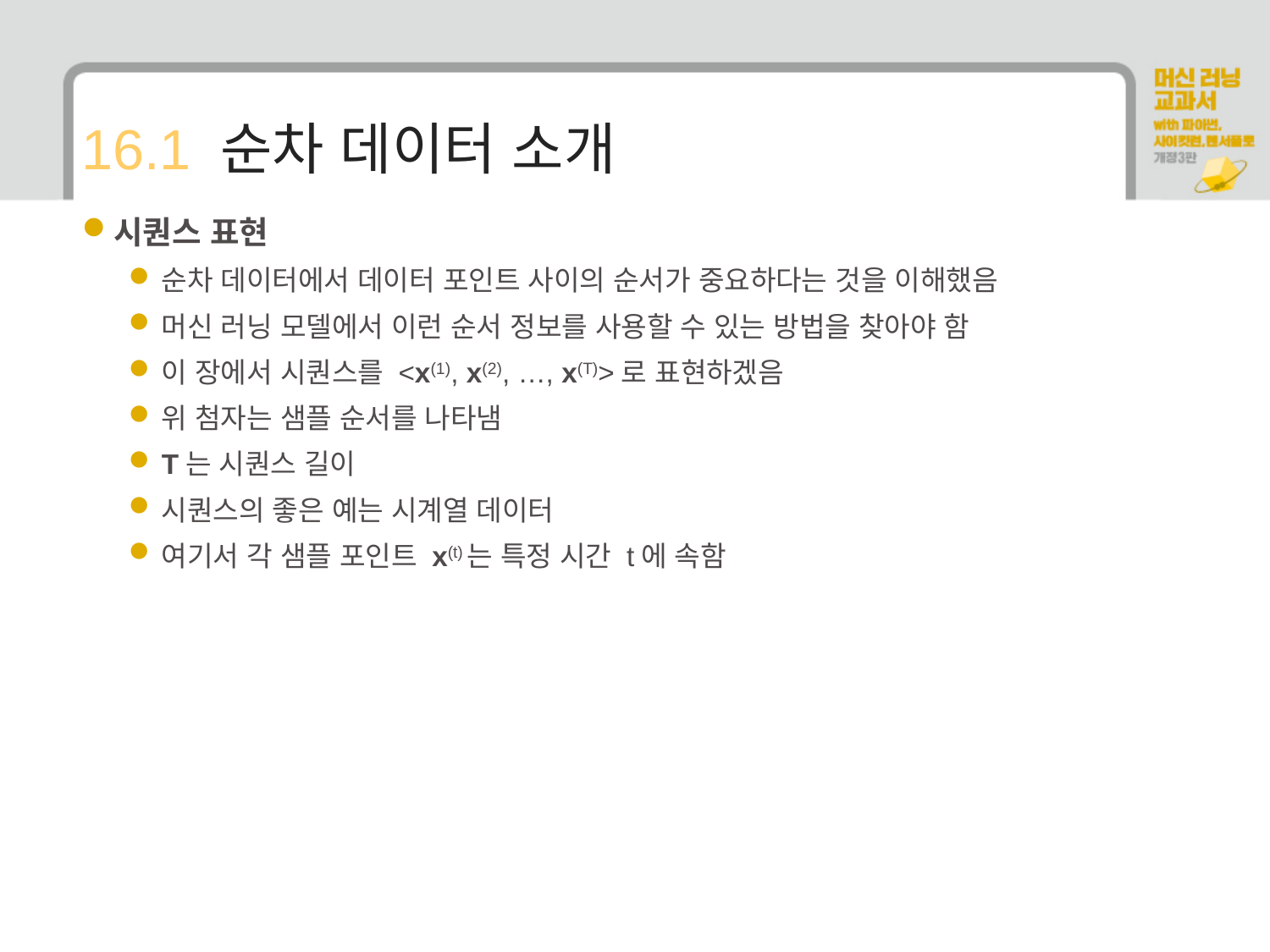

# 16.1 순차 데이터 소개
시퀀스 표현
순차 데이터에서 데이터 포인트 사이의 순서가 중요하다는 것을 이해했음
머신 러닝 모델에서 이런 순서 정보를 사용할 수 있는 방법을 찾아야 함
이 장에서 시퀀스를 <x(1), x(2), …, x(T)>로 표현하겠음
위 첨자는 샘플 순서를 나타냄
T는 시퀀스 길이
시퀀스의 좋은 예는 시계열 데이터
여기서 각 샘플 포인트 x(t)는 특정 시간 t에 속함